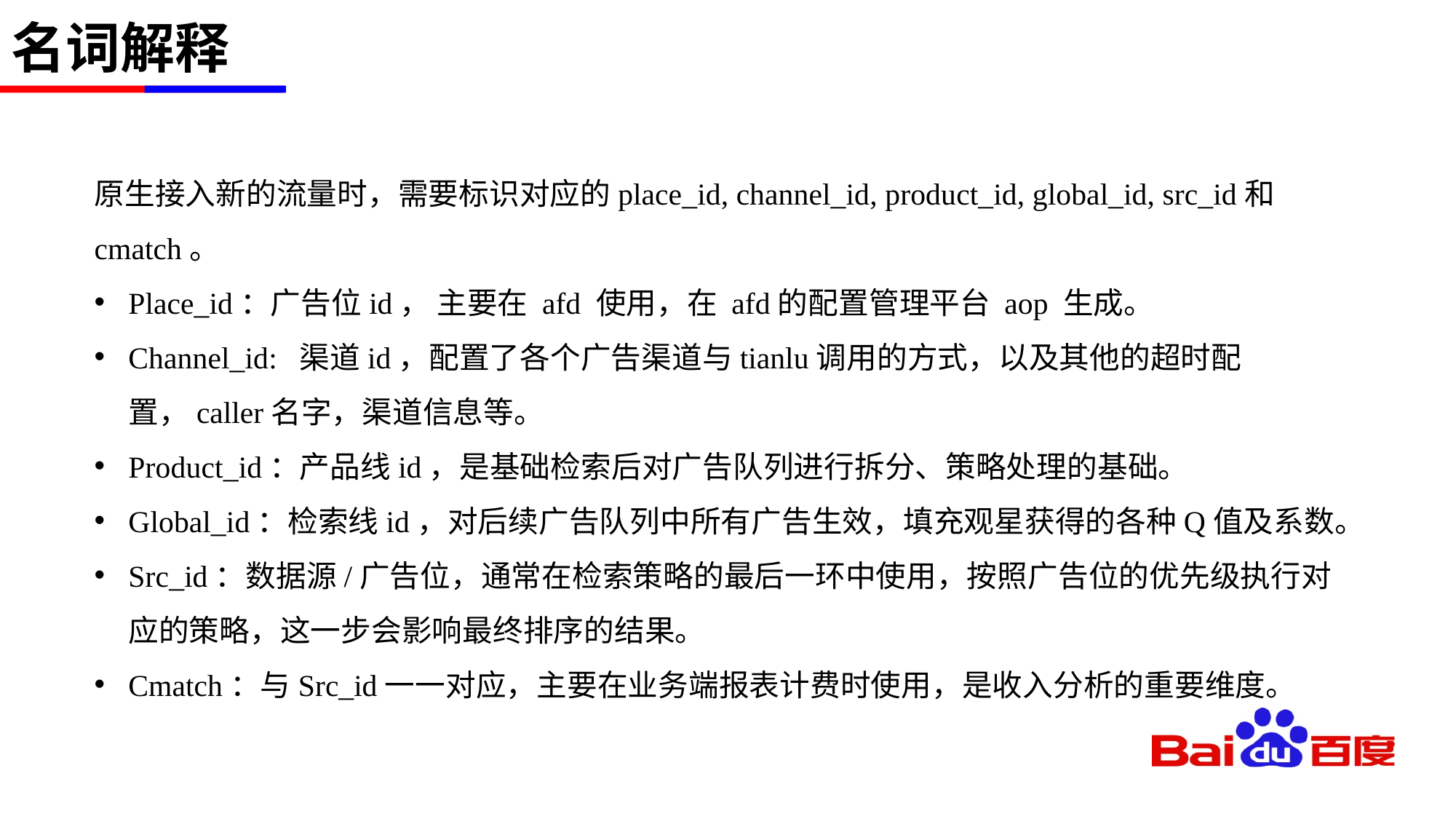

# 名词解释
原生接入新的流量时，需要标识对应的place_id, channel_id, product_id, global_id, src_id和cmatch。
Place_id：广告位id， 主要在 afd 使用，在 afd的配置管理平台 aop 生成。
Channel_id:  渠道id，配置了各个广告渠道与tianlu调用的方式，以及其他的超时配置，caller名字，渠道信息等。
Product_id：产品线id，是基础检索后对广告队列进行拆分、策略处理的基础。
Global_id：检索线id，对后续广告队列中所有广告生效，填充观星获得的各种Q值及系数。
Src_id：数据源/广告位，通常在检索策略的最后一环中使用，按照广告位的优先级执行对应的策略，这一步会影响最终排序的结果。
Cmatch：与Src_id一一对应，主要在业务端报表计费时使用，是收入分析的重要维度。